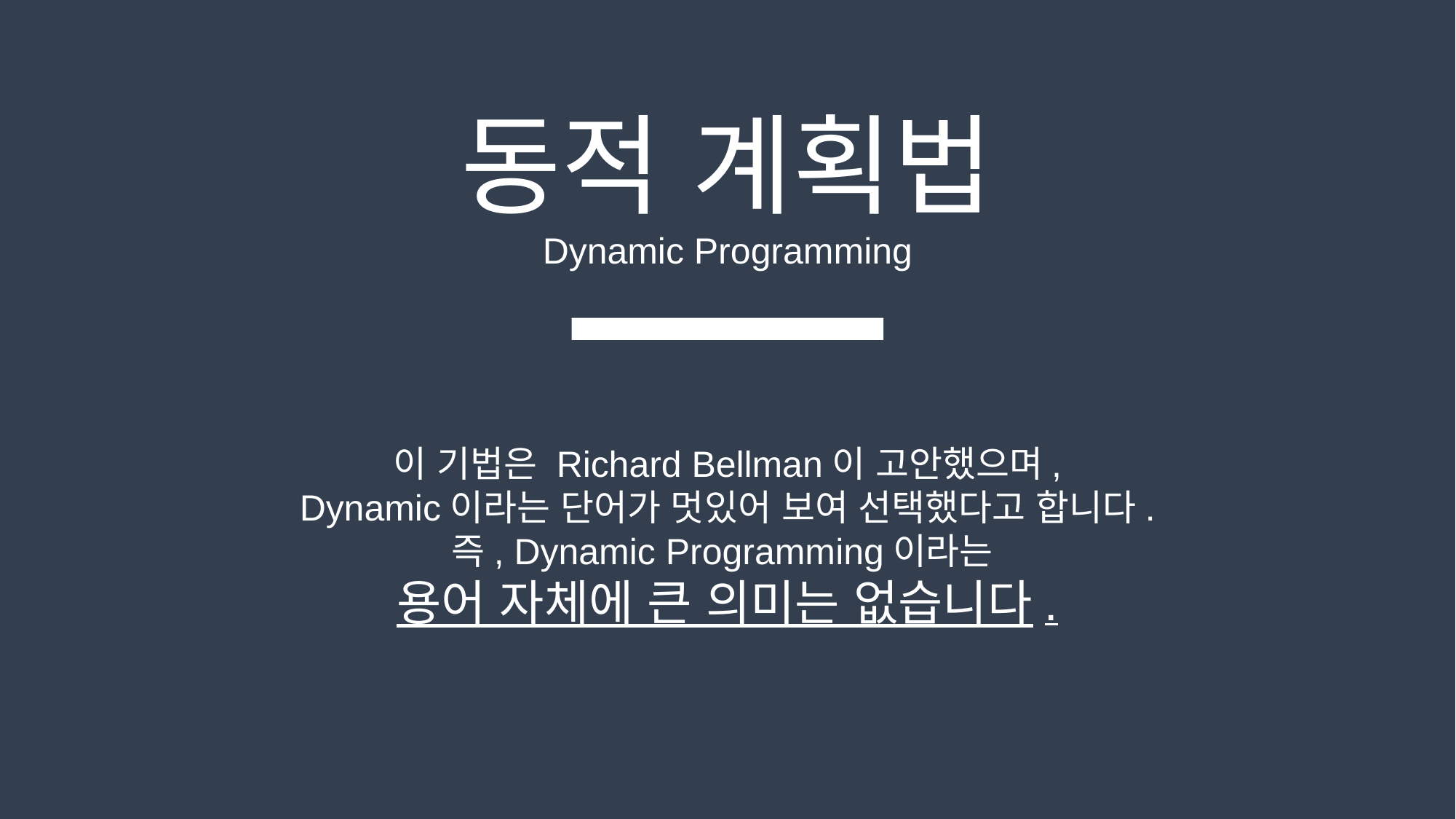

동적 계획법
Dynamic Programming

이 기법은 Richard Bellman이 고안했으며,
Dynamic이라는 단어가 멋있어 보여 선택했다고 합니다.
즉, Dynamic Programming이라는
용어 자체에 큰 의미는 없습니다.